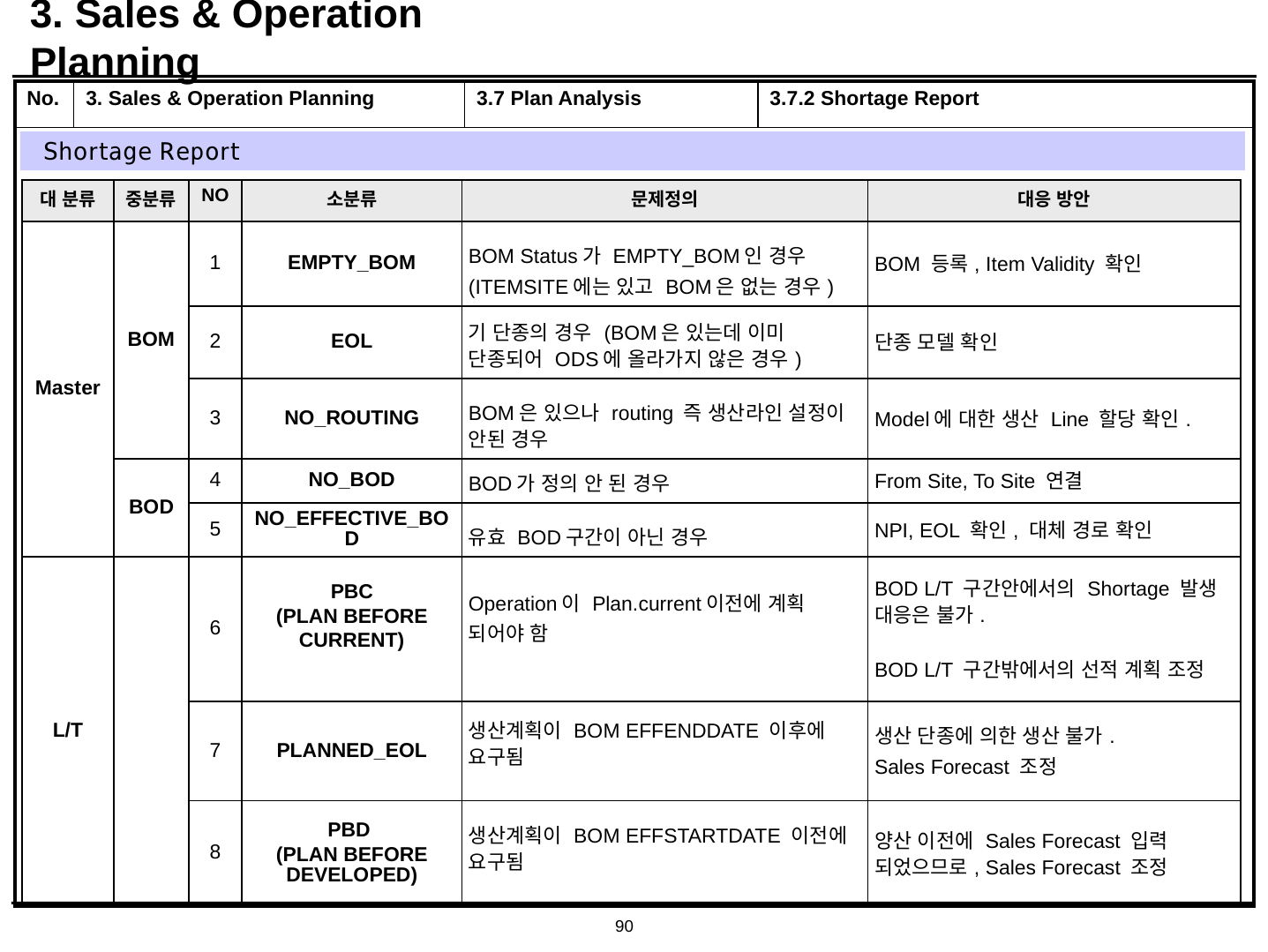

# 3. Sales & Operation Planning
| No. | 3. Sales & Operation Planning | 3.7 Plan Analysis | 3.7.2 Shortage Report |
| --- | --- | --- | --- |
|  |  |  |  |

Shortage Report
| 대 분류 | 중분류 | NO | 소분류 | 문제정의 | 대응 방안 |
| --- | --- | --- | --- | --- | --- |
| Master | BOM | 1 | EMPTY\_BOM | BOM Status가 EMPTY\_BOM인 경우 (ITEMSITE에는 있고 BOM은 없는 경우) | BOM 등록, Item Validity 확인 |
|  |  | 2 | EOL | 기 단종의 경우 (BOM은 있는데 이미 단종되어 ODS에 올라가지 않은 경우) | 단종 모델 확인 |
|  |  | 3 | NO\_ROUTING | BOM은 있으나 routing 즉 생산라인 설정이 안된 경우 | Model에 대한 생산 Line 할당 확인. |
|  | BOD | 4 | NO\_BOD | BOD가 정의 안 된 경우 | From Site, To Site 연결 |
|  |  | 5 | NO\_EFFECTIVE\_BOD | 유효 BOD구간이 아닌 경우 | NPI, EOL 확인, 대체 경로 확인 |
| L/T |  | 6 | PBC (PLAN BEFORE CURRENT) | Operation이 Plan.current이전에 계획 되어야 함 | BOD L/T 구간안에서의 Shortage 발생 대응은 불가. BOD L/T 구간밖에서의 선적 계획 조정 |
|  |  | 7 | PLANNED\_EOL | 생산계획이 BOM EFFENDDATE 이후에 요구됨 | 생산 단종에 의한 생산 불가. Sales Forecast 조정 |
|  |  | 8 | PBD (PLAN BEFORE DEVELOPED) | 생산계획이 BOM EFFSTARTDATE 이전에 요구됨 | 양산 이전에 Sales Forecast 입력 되었으므로, Sales Forecast 조정 |
90